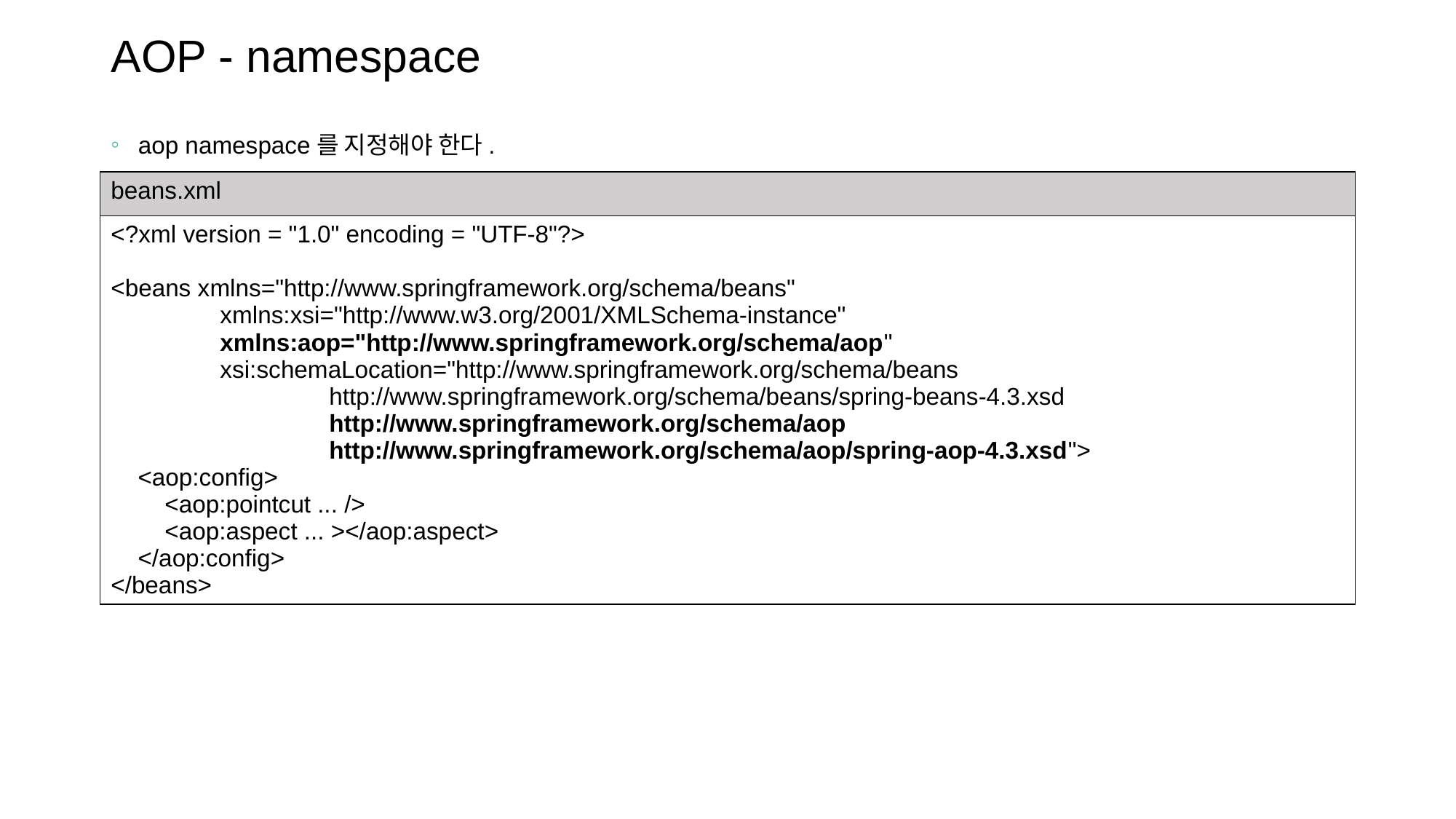

# AOP - namespace
aop namespace를 지정해야 한다.
| beans.xml |
| --- |
| <?xml version = "1.0" encoding = "UTF-8"?> <beans xmlns="http://www.springframework.org/schema/beans" xmlns:xsi="http://www.w3.org/2001/XMLSchema-instance" xmlns:aop="http://www.springframework.org/schema/aop" xsi:schemaLocation="http://www.springframework.org/schema/beans http://www.springframework.org/schema/beans/spring-beans-4.3.xsd http://www.springframework.org/schema/aop http://www.springframework.org/schema/aop/spring-aop-4.3.xsd"> <aop:config> <aop:pointcut ... /> <aop:aspect ... ></aop:aspect> </aop:config> </beans> |